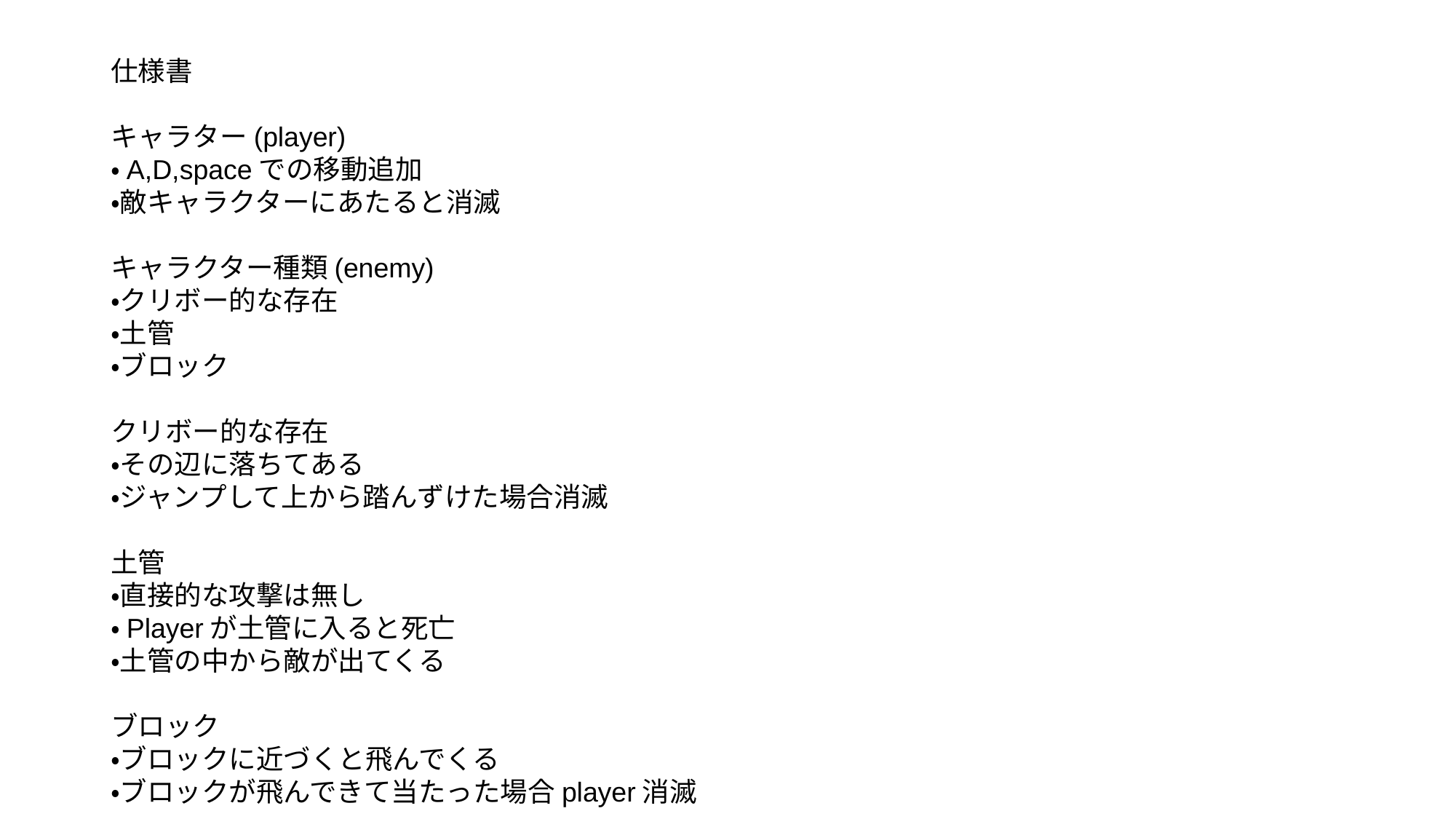

仕様書

キャラター(player)
・A,D,spaceでの移動追加
・敵キャラクターにあたると消滅

キャラクター種類(enemy)
・クリボー的な存在
・土管
・ブロック

クリボー的な存在
・その辺に落ちてある
・ジャンプして上から踏んずけた場合消滅

土管
・直接的な攻撃は無し
・Playerが土管に入ると死亡
・土管の中から敵が出てくる

ブロック
・ブロックに近づくと飛んでくる
・ブロックが飛んできて当たった場合player消滅